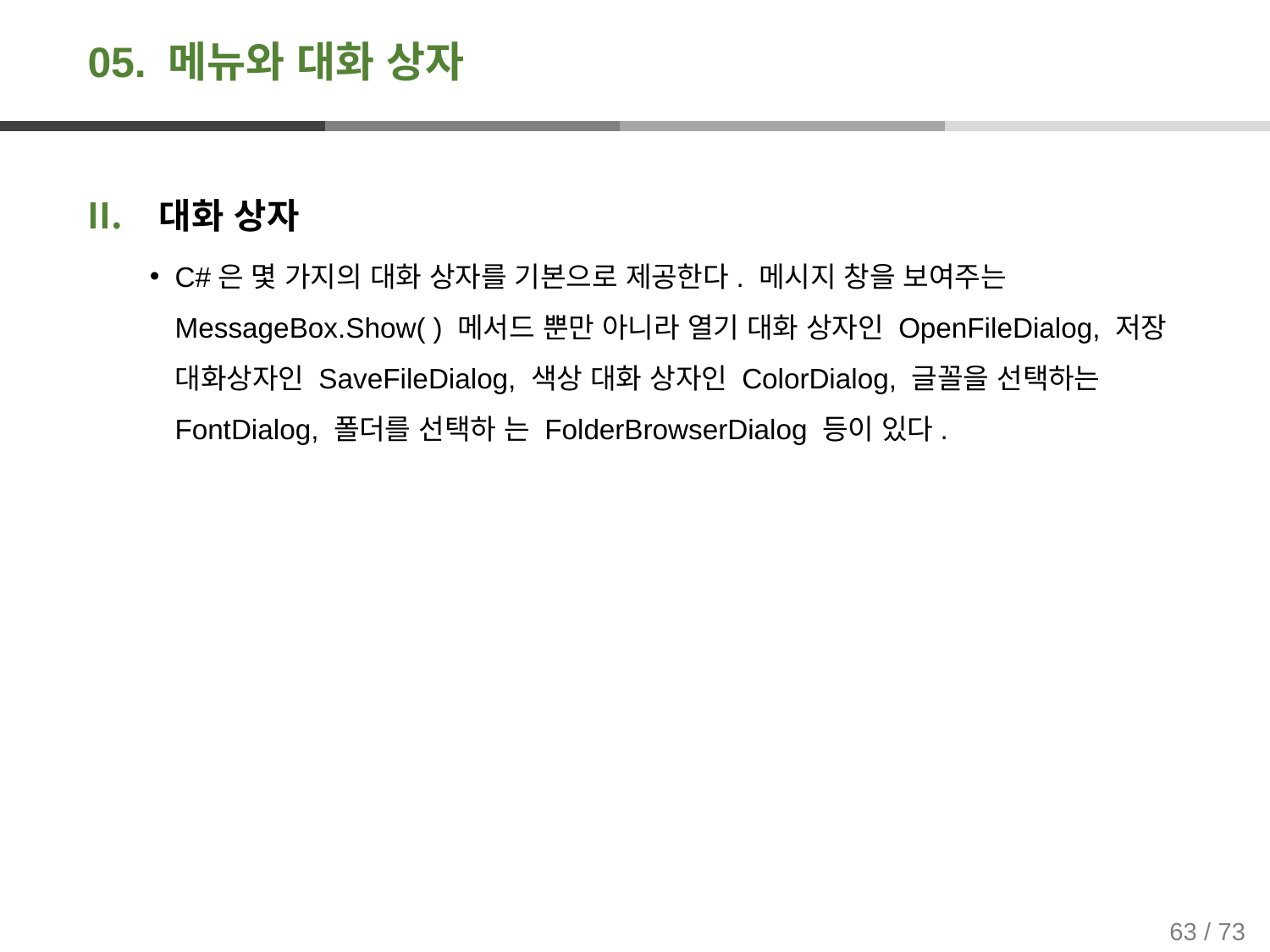

# 05. 메뉴와 대화 상자
대화 상자
C#은 몇 가지의 대화 상자를 기본으로 제공한다. 메시지 창을 보여주는 MessageBox.Show( ) 메서드 뿐만 아니라 열기 대화 상자인 OpenFileDialog, 저장 대화상자인 SaveFileDialog, 색상 대화 상자인 ColorDialog, 글꼴을 선택하는 FontDialog, 폴더를 선택하 는 FolderBrowserDialog 등이 있다.